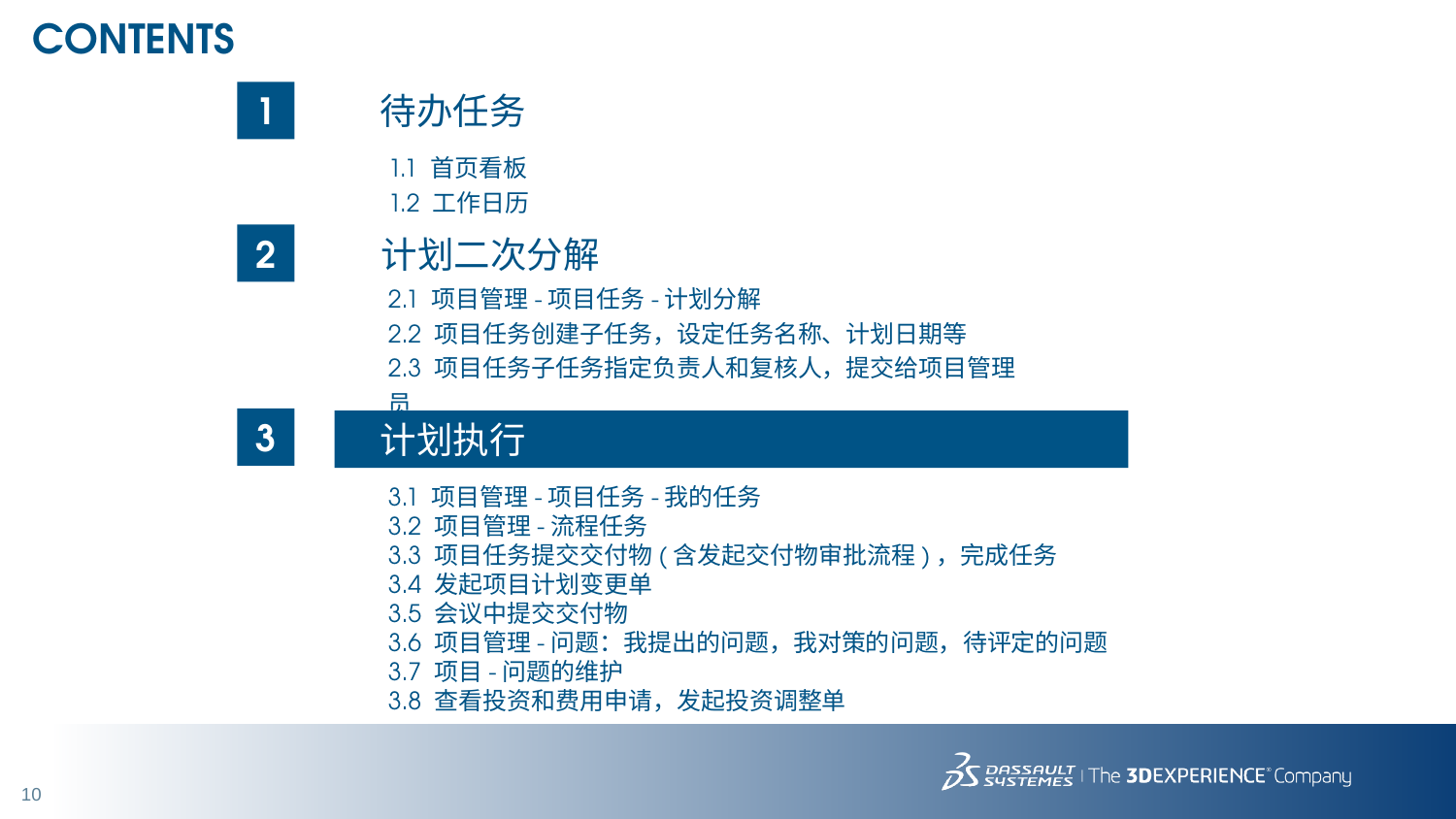

# CONTENTS
1
待办任务
1.1 首页看板
1.2 工作日历
2
计划二次分解
2.1 项目管理-项目任务-计划分解
2.2 项目任务创建子任务，设定任务名称、计划日期等
2.3 项目任务子任务指定负责人和复核人，提交给项目管理员
3
计划执行
3.1 项目管理-项目任务-我的任务
3.2 项目管理-流程任务
3.3 项目任务提交交付物(含发起交付物审批流程)，完成任务
3.4 发起项目计划变更单
3.5 会议中提交交付物
3.6 项目管理-问题：我提出的问题，我对策的问题，待评定的问题
3.7 项目-问题的维护
3.8 查看投资和费用申请，发起投资调整单